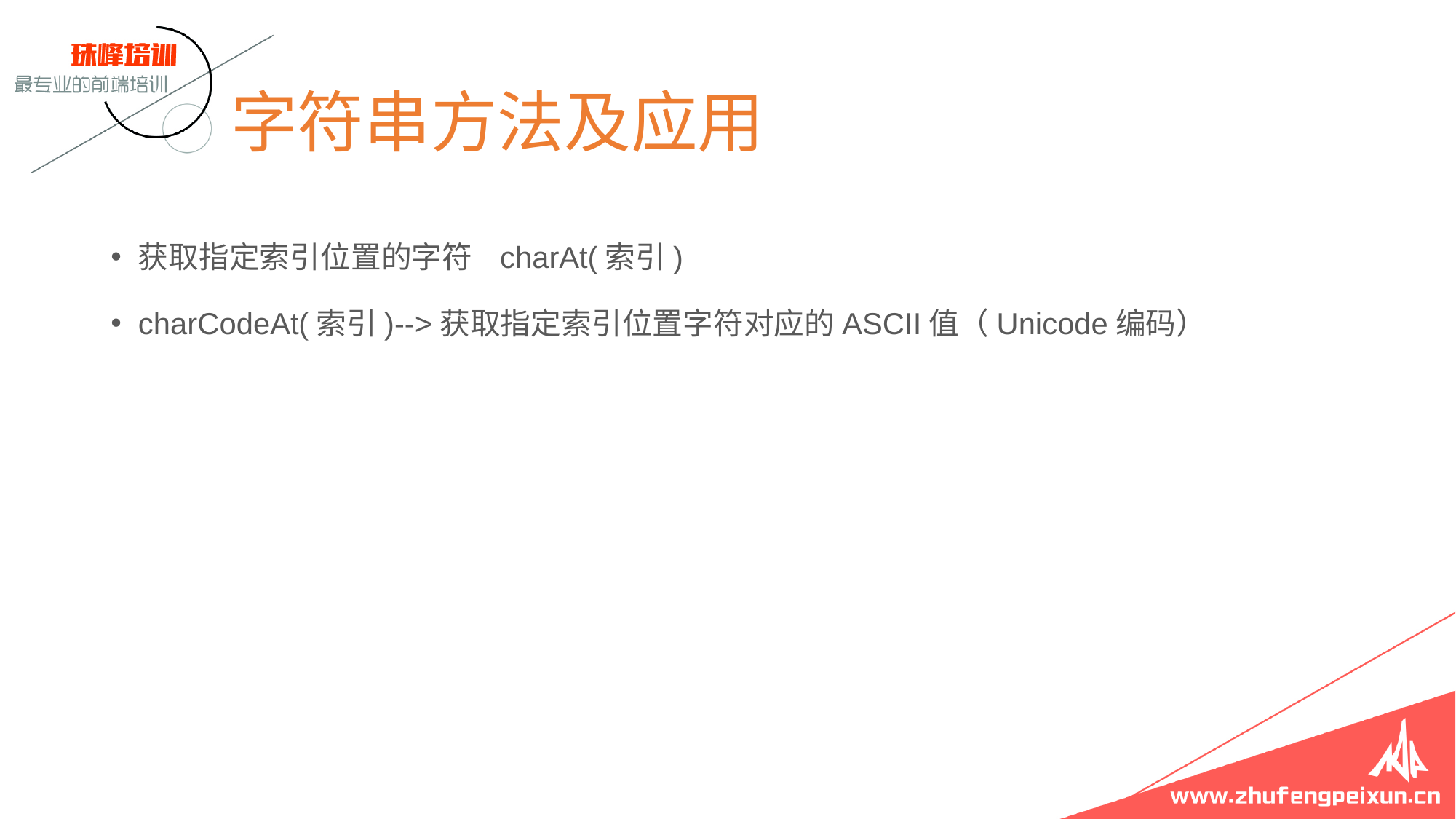

# 字符串方法及应用
获取指定索引位置的字符   charAt(索引)
charCodeAt(索引)-->获取指定索引位置字符对应的ASCII值（Unicode编码）